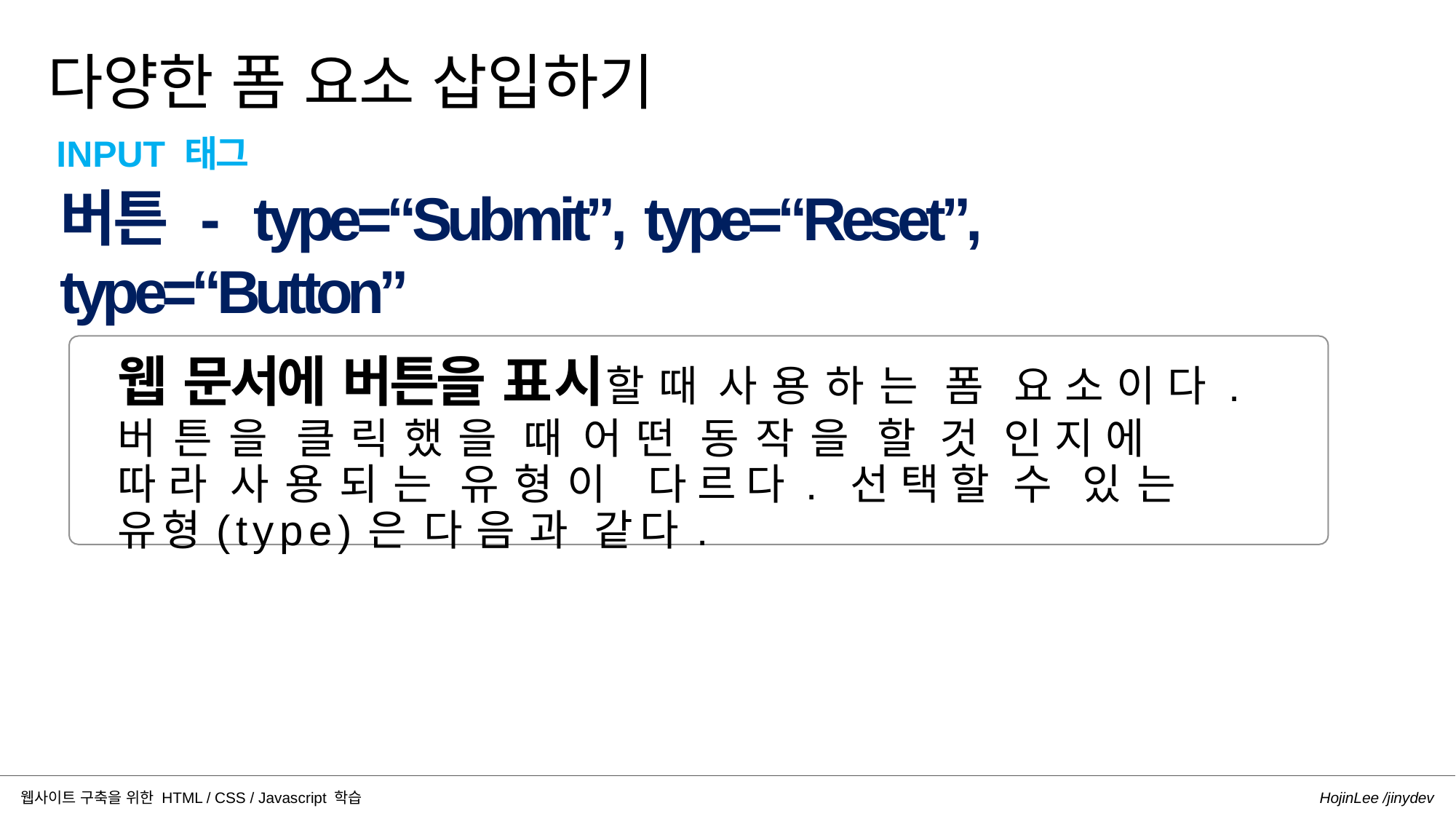

03. 다양한 폼 요소 삽입하기
다양한 폼 요소 삽입하기
INPUT 태그
# 버튼 - type=“Submit”, type=“Reset”, type=“Button”

웹 문서에 버튼을 표시할 때 사용하는 폼 요소이다.
버튼을 클릭했을 때 어떤 동작을 할 것 인지에 따라 사용되는 유형이 다르다. 선택할 수 있는 유형(type)은 다음과 같다.

HojinLee /jinydev
웹사이트 구축을 위한 HTML / CSS / Javascript 학습